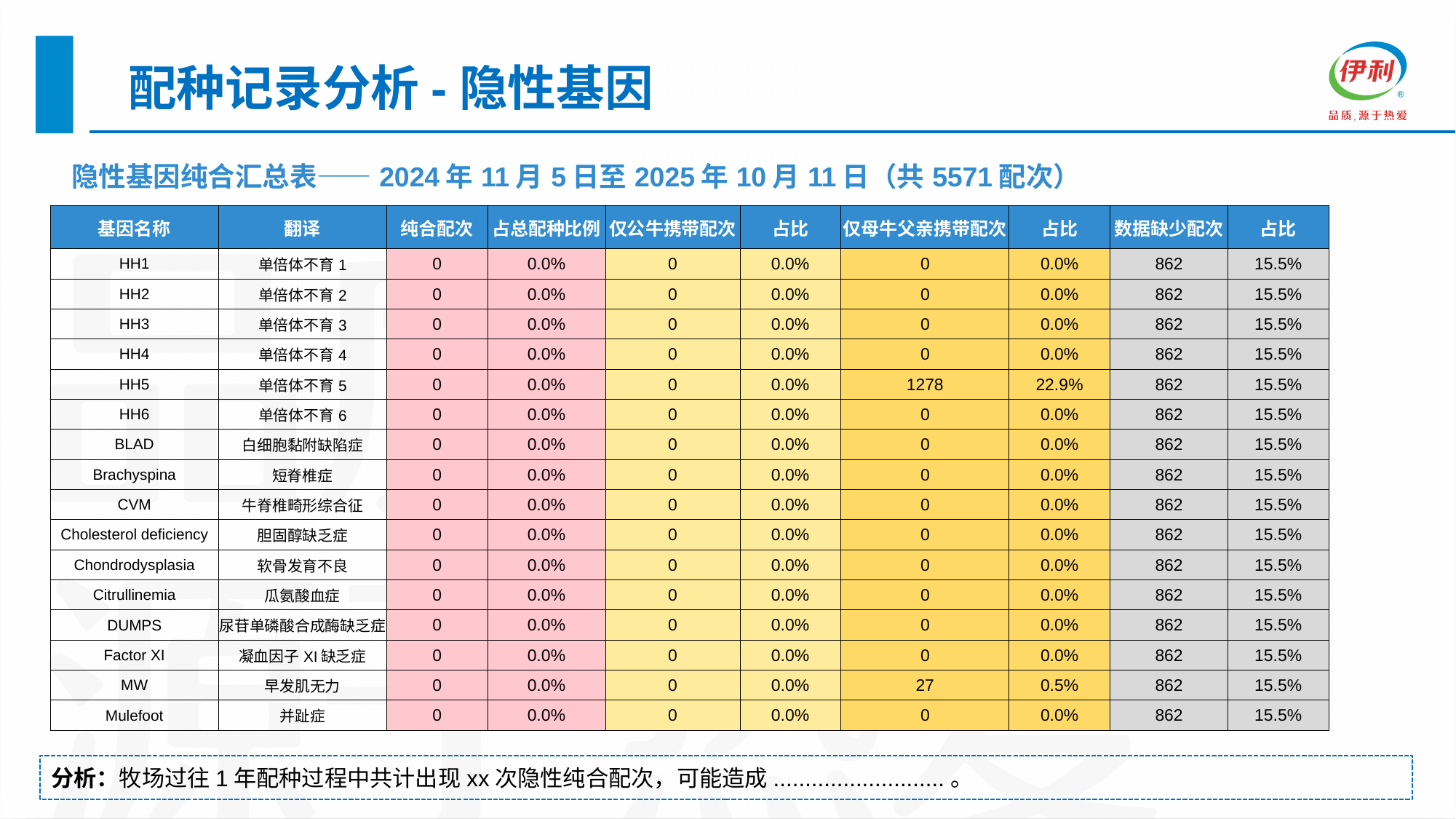

配种记录分析-隐性基因

| 隐性基因纯合汇总表——2024年11月5日至2025年10月11日（共5571配次） |
| --- |
| 基因名称 | 翻译 | 纯合配次 | 占总配种比例 | 仅公牛携带配次 | 占比 | 仅母牛父亲携带配次 | 占比 | 数据缺少配次 | 占比 |
| --- | --- | --- | --- | --- | --- | --- | --- | --- | --- |
| HH1 | 单倍体不育1 | 0 | 0.0% | 0 | 0.0% | 0 | 0.0% | 862 | 15.5% |
| HH2 | 单倍体不育2 | 0 | 0.0% | 0 | 0.0% | 0 | 0.0% | 862 | 15.5% |
| HH3 | 单倍体不育3 | 0 | 0.0% | 0 | 0.0% | 0 | 0.0% | 862 | 15.5% |
| HH4 | 单倍体不育4 | 0 | 0.0% | 0 | 0.0% | 0 | 0.0% | 862 | 15.5% |
| HH5 | 单倍体不育5 | 0 | 0.0% | 0 | 0.0% | 1278 | 22.9% | 862 | 15.5% |
| HH6 | 单倍体不育6 | 0 | 0.0% | 0 | 0.0% | 0 | 0.0% | 862 | 15.5% |
| BLAD | 白细胞黏附缺陷症 | 0 | 0.0% | 0 | 0.0% | 0 | 0.0% | 862 | 15.5% |
| Brachyspina | 短脊椎症 | 0 | 0.0% | 0 | 0.0% | 0 | 0.0% | 862 | 15.5% |
| CVM | 牛脊椎畸形综合征 | 0 | 0.0% | 0 | 0.0% | 0 | 0.0% | 862 | 15.5% |
| Cholesterol deficiency | 胆固醇缺乏症 | 0 | 0.0% | 0 | 0.0% | 0 | 0.0% | 862 | 15.5% |
| Chondrodysplasia | 软骨发育不良 | 0 | 0.0% | 0 | 0.0% | 0 | 0.0% | 862 | 15.5% |
| Citrullinemia | 瓜氨酸血症 | 0 | 0.0% | 0 | 0.0% | 0 | 0.0% | 862 | 15.5% |
| DUMPS | 尿苷单磷酸合成酶缺乏症 | 0 | 0.0% | 0 | 0.0% | 0 | 0.0% | 862 | 15.5% |
| Factor XI | 凝血因子XI缺乏症 | 0 | 0.0% | 0 | 0.0% | 0 | 0.0% | 862 | 15.5% |
| MW | 早发肌无力 | 0 | 0.0% | 0 | 0.0% | 27 | 0.5% | 862 | 15.5% |
| Mulefoot | 并趾症 | 0 | 0.0% | 0 | 0.0% | 0 | 0.0% | 862 | 15.5% |
分析：牧场过往1年配种过程中共计出现xx次隐性纯合配次，可能造成...........................。